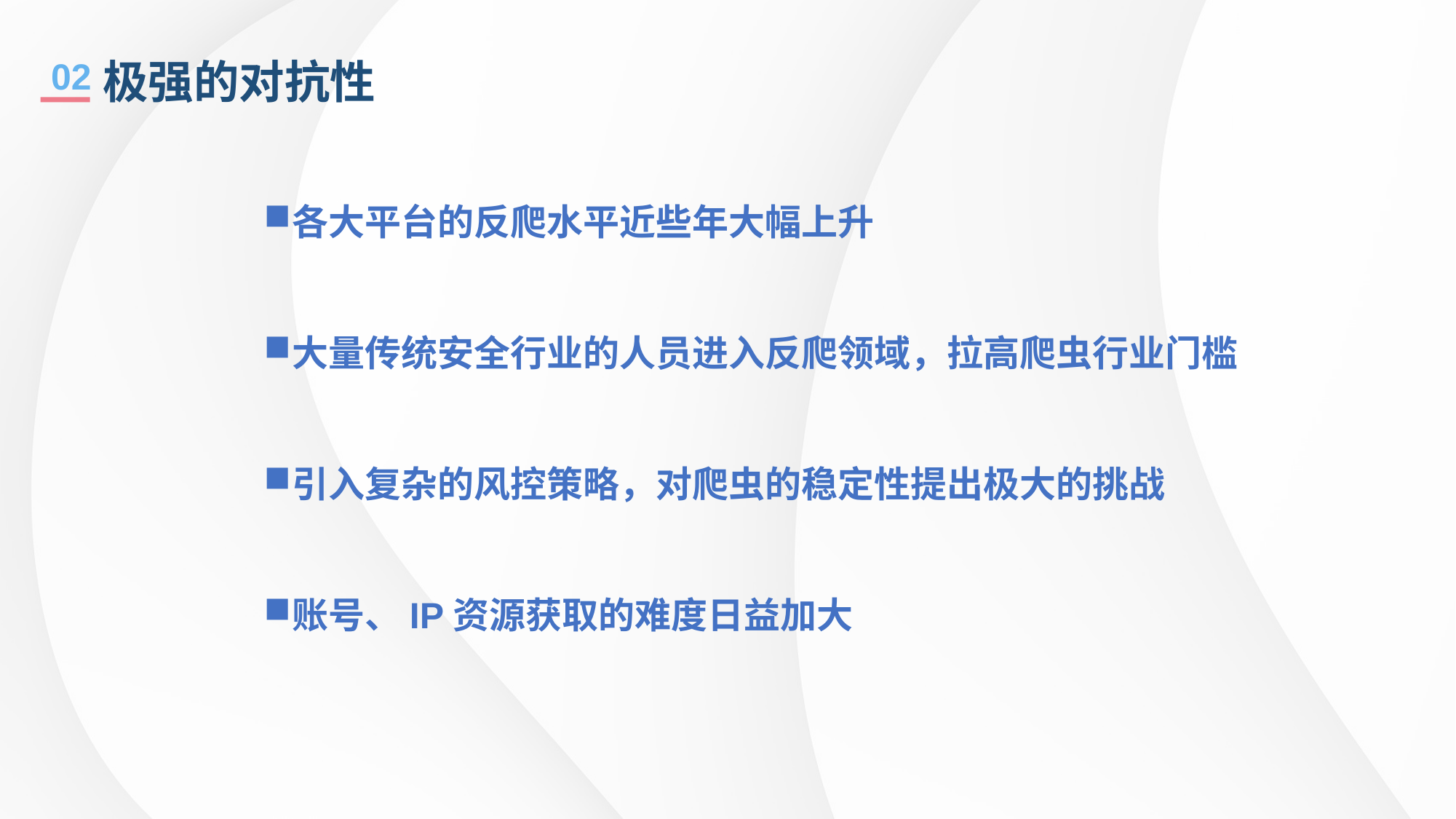

02

极强的对抗性
各大平台的反爬水平近些年大幅上升

大量传统安全行业的人员进入反爬领域，拉高爬虫行业门槛

引入复杂的风控策略，对爬虫的稳定性提出极大的挑战

账号、IP资源获取的难度日益加大